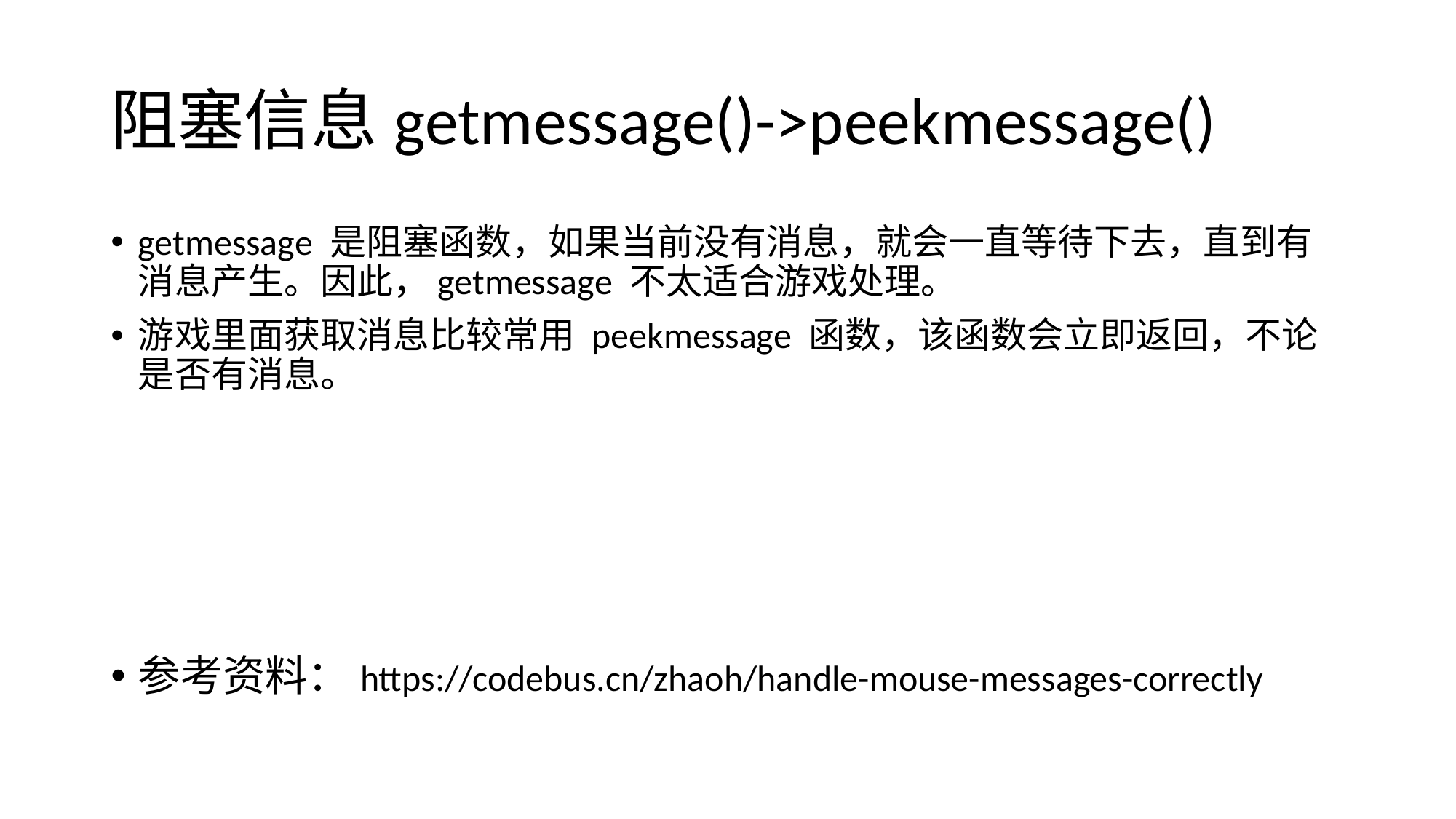

# 阻塞信息getmessage()->peekmessage()
getmessage 是阻塞函数，如果当前没有消息，就会一直等待下去，直到有消息产生。因此，getmessage 不太适合游戏处理。
游戏里面获取消息比较常用 peekmessage 函数，该函数会立即返回，不论是否有消息。

参考资料：https://codebus.cn/zhaoh/handle-mouse-messages-correctly